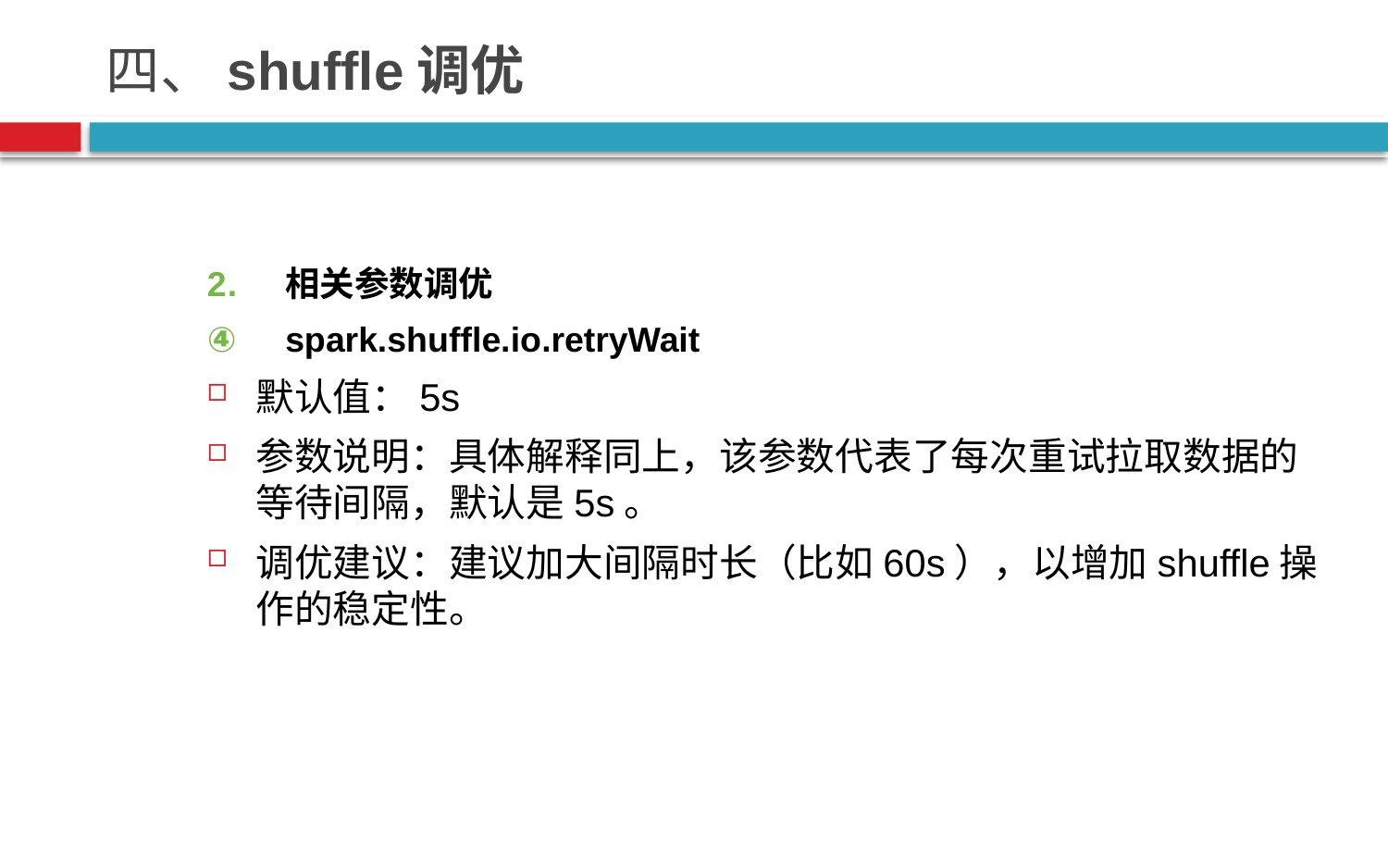

# 四、shuffle调优
相关参数调优
spark.shuffle.io.retryWait
默认值：5s
参数说明：具体解释同上，该参数代表了每次重试拉取数据的等待间隔，默认是5s。
调优建议：建议加大间隔时长（比如60s），以增加shuffle操作的稳定性。